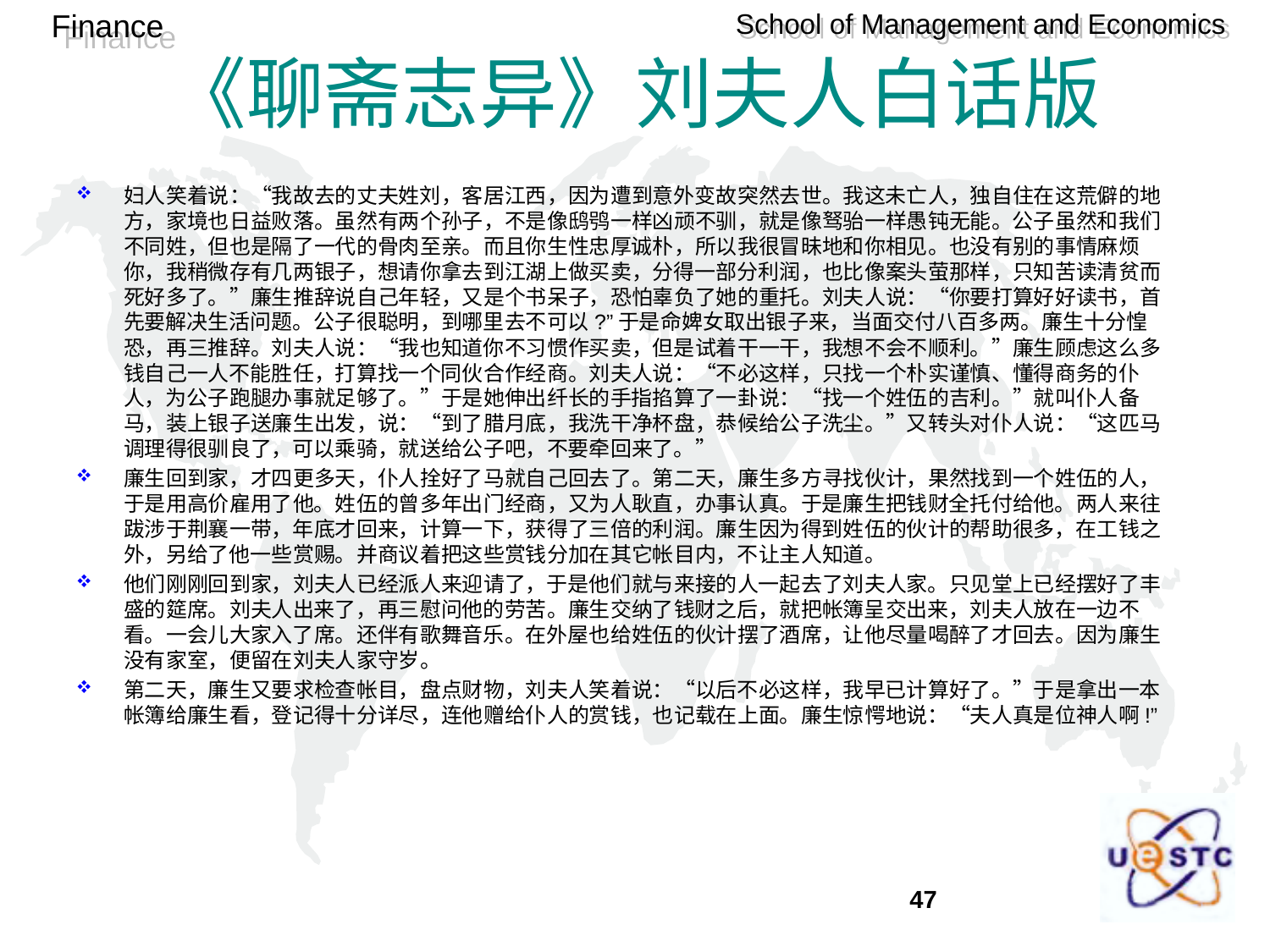

# 《聊斋志异》刘夫人白话版
妇人笑着说：“我故去的丈夫姓刘，客居江西，因为遭到意外变故突然去世。我这未亡人，独自住在这荒僻的地方，家境也日益败落。虽然有两个孙子，不是像鸱鸮一样凶顽不驯，就是像驽骀一样愚钝无能。公子虽然和我们不同姓，但也是隔了一代的骨肉至亲。而且你生性忠厚诚朴，所以我很冒昧地和你相见。也没有别的事情麻烦你，我稍微存有几两银子，想请你拿去到江湖上做买卖，分得一部分利润，也比像案头萤那样，只知苦读清贫而死好多了。”廉生推辞说自己年轻，又是个书呆子，恐怕辜负了她的重托。刘夫人说：“你要打算好好读书，首先要解决生活问题。公子很聪明，到哪里去不可以?”于是命婢女取出银子来，当面交付八百多两。廉生十分惶恐，再三推辞。刘夫人说：“我也知道你不习惯作买卖，但是试着干一干，我想不会不顺利。”廉生顾虑这么多钱自己一人不能胜任，打算找一个同伙合作经商。刘夫人说：“不必这样，只找一个朴实谨慎、懂得商务的仆人，为公子跑腿办事就足够了。”于是她伸出纤长的手指掐算了一卦说：“找一个姓伍的吉利。”就叫仆人备马，装上银子送廉生出发，说：“到了腊月底，我洗干净杯盘，恭候给公子洗尘。”又转头对仆人说：“这匹马调理得很驯良了，可以乘骑，就送给公子吧，不要牵回来了。”
廉生回到家，才四更多天，仆人拴好了马就自己回去了。第二天，廉生多方寻找伙计，果然找到一个姓伍的人，于是用高价雇用了他。姓伍的曾多年出门经商，又为人耿直，办事认真。于是廉生把钱财全托付给他。两人来往跋涉于荆襄一带，年底才回来，计算一下，获得了三倍的利润。廉生因为得到姓伍的伙计的帮助很多，在工钱之外，另给了他一些赏赐。并商议着把这些赏钱分加在其它帐目内，不让主人知道。
他们刚刚回到家，刘夫人已经派人来迎请了，于是他们就与来接的人一起去了刘夫人家。只见堂上已经摆好了丰盛的筵席。刘夫人出来了，再三慰问他的劳苦。廉生交纳了钱财之后，就把帐簿呈交出来，刘夫人放在一边不看。一会儿大家入了席。还伴有歌舞音乐。在外屋也给姓伍的伙计摆了酒席，让他尽量喝醉了才回去。因为廉生没有家室，便留在刘夫人家守岁。
第二天，廉生又要求检查帐目，盘点财物，刘夫人笑着说：“以后不必这样，我早已计算好了。”于是拿出一本帐簿给廉生看，登记得十分详尽，连他赠给仆人的赏钱，也记载在上面。廉生惊愕地说：“夫人真是位神人啊!”